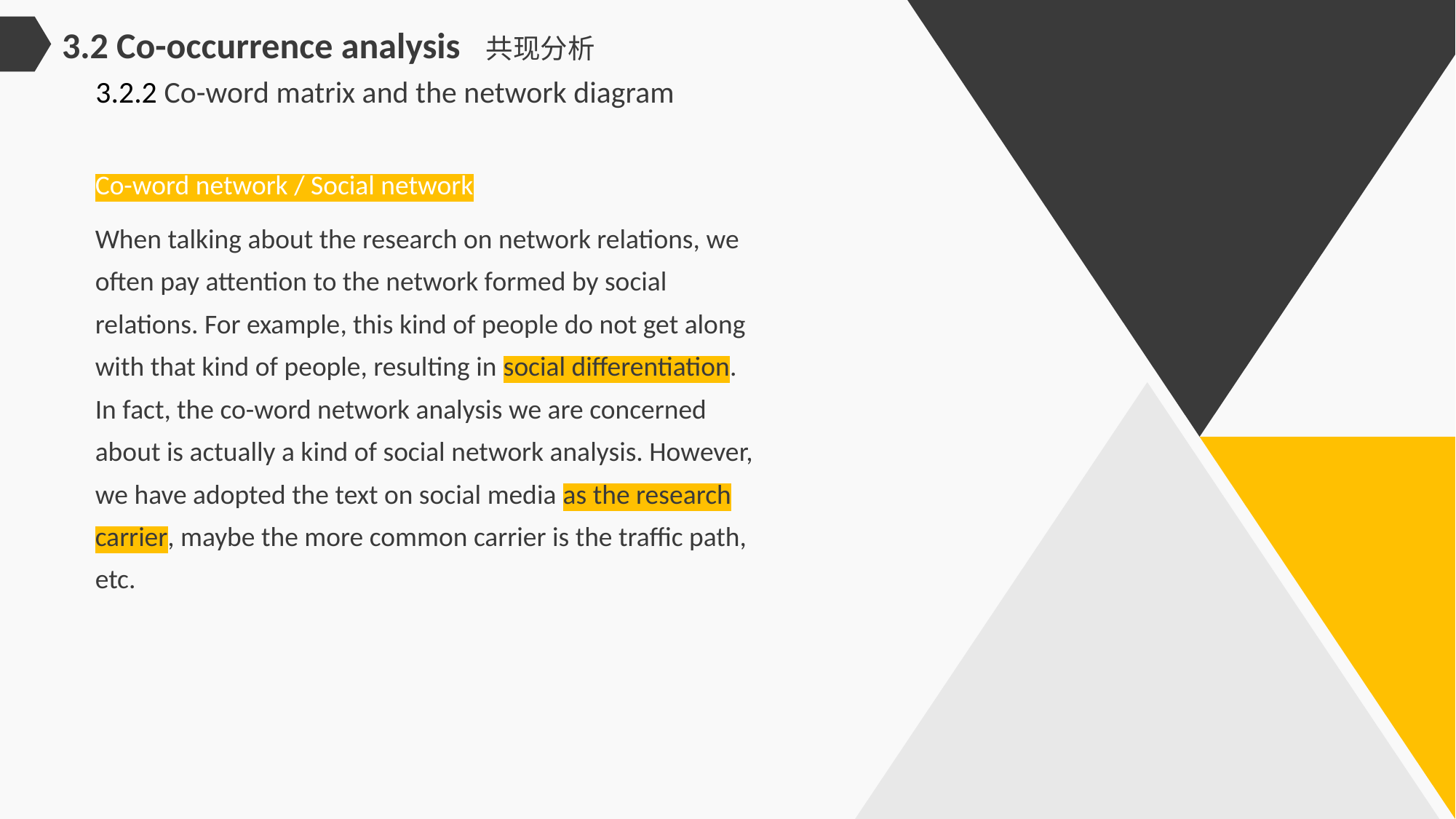

3.2 Co-occurrence analysis  共现分析
3.2.2 Co-word matrix and the network diagram
Co-word network / Social network
When talking about the research on network relations, we often pay attention to the network formed by social relations. For example, this kind of people do not get along with that kind of people, resulting in social differentiation. In fact, the co-word network analysis we are concerned about is actually a kind of social network analysis. However, we have adopted the text on social media as the research carrier, maybe the more common carrier is the traffic path, etc.